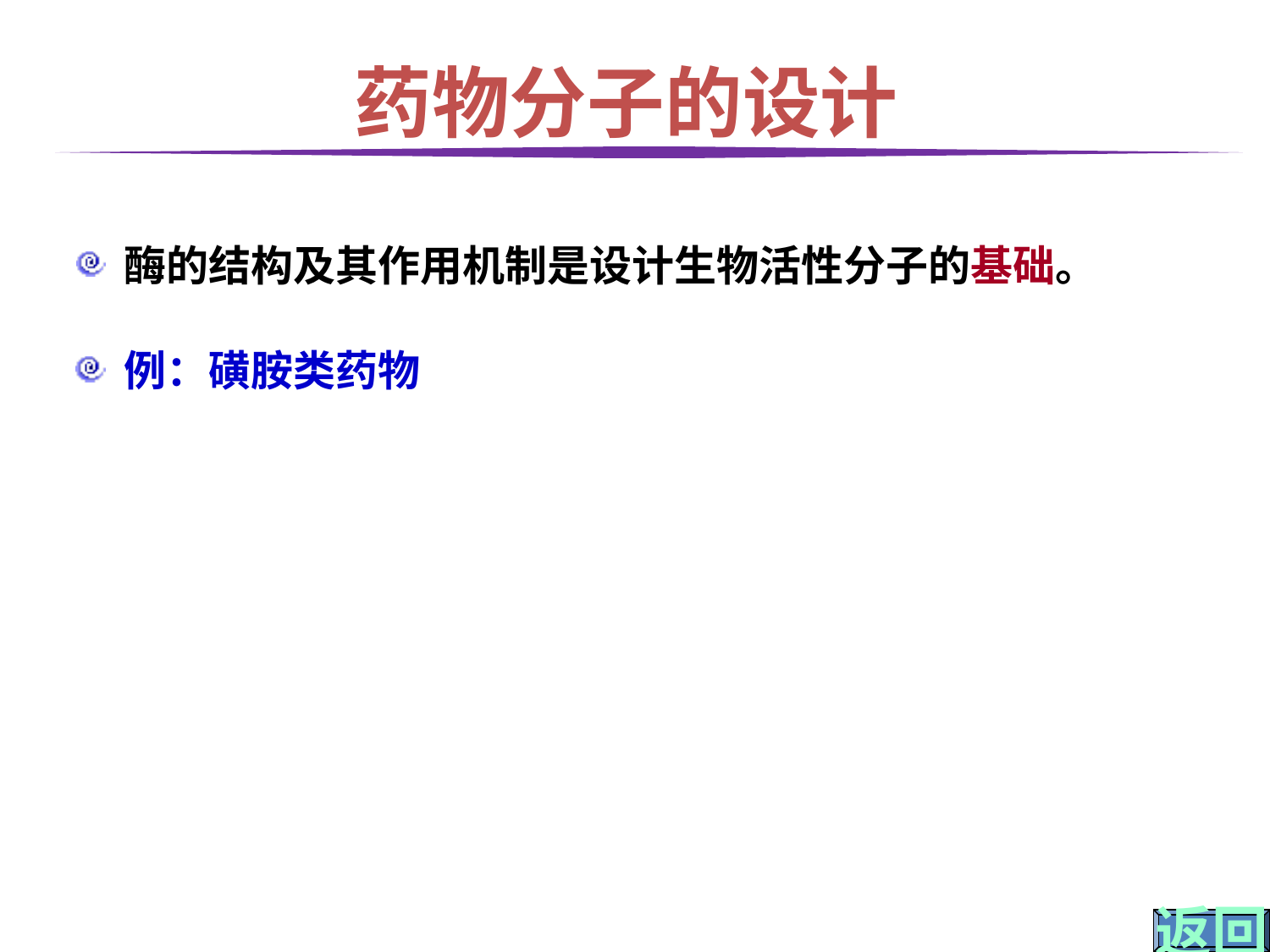

# 药物分子的设计
酶的结构及其作用机制是设计生物活性分子的基础。
例：磺胺类药物

返回